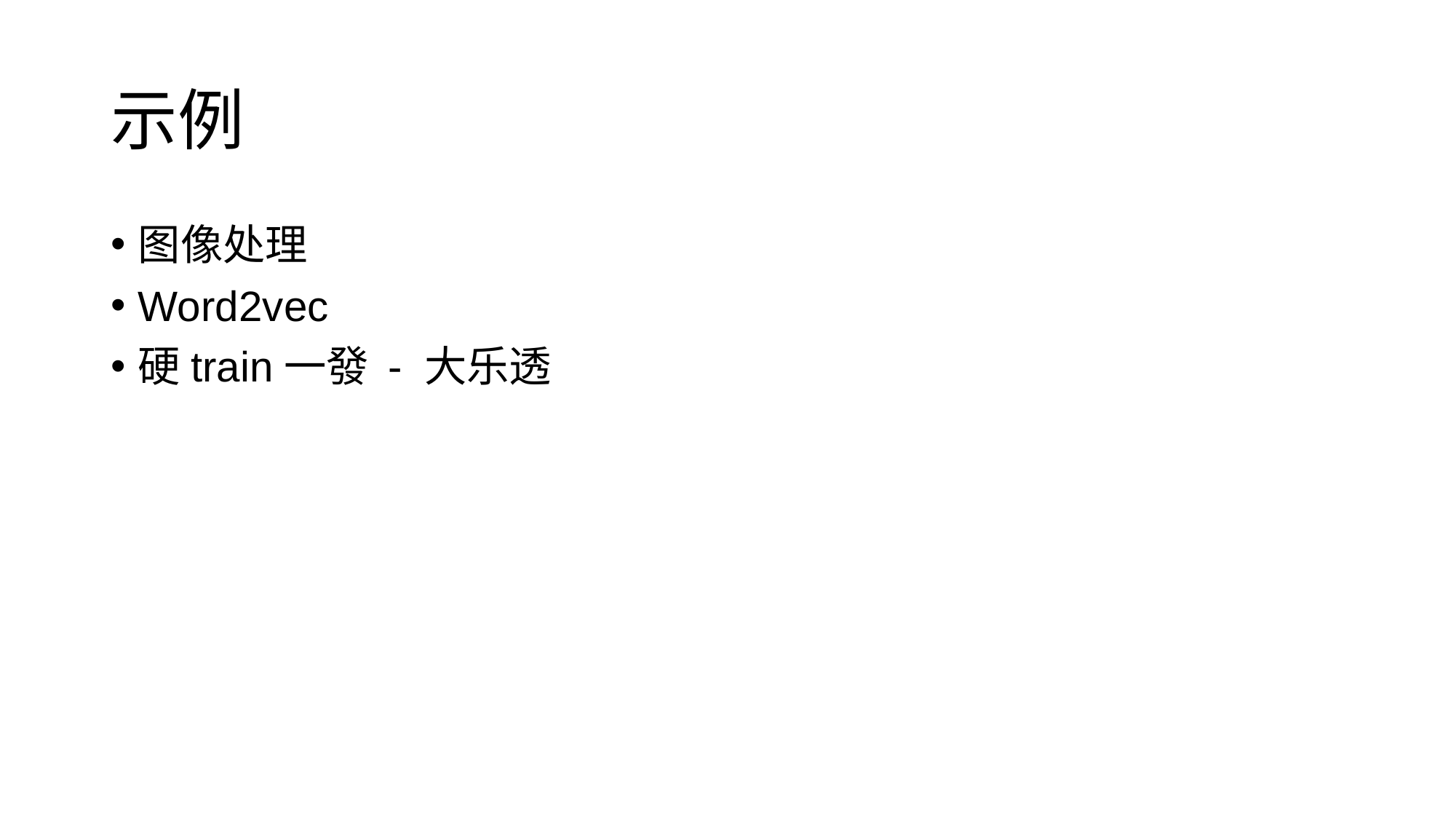

# 示例
图像处理
Word2vec
硬train一發 - 大乐透